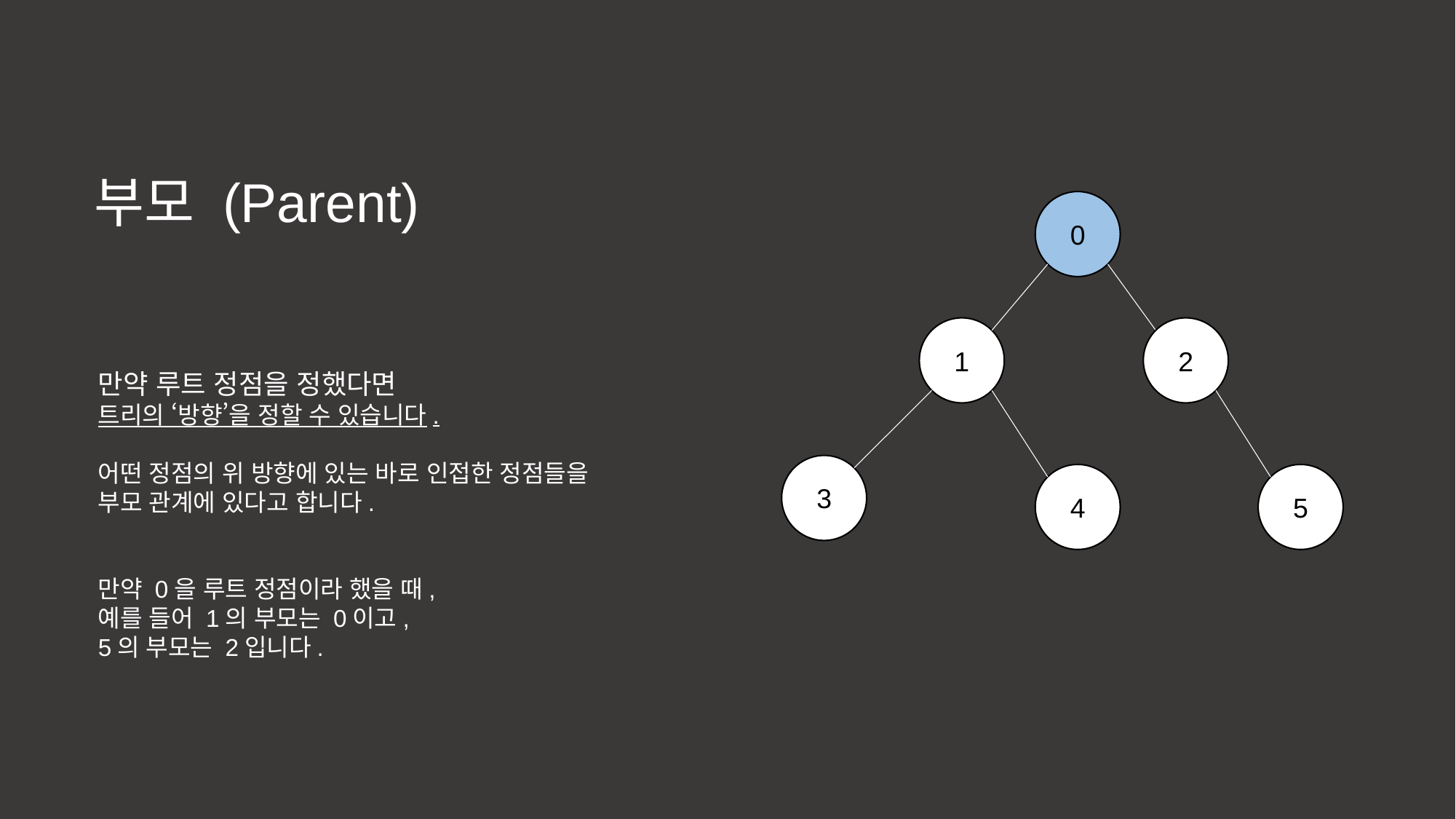

부모 (Parent)
0
1
2
만약 루트 정점을 정했다면
트리의 ‘방향’을 정할 수 있습니다.

어떤 정점의 위 방향에 있는 바로 인접한 정점들을
부모 관계에 있다고 합니다.

만약 0을 루트 정점이라 했을 때,
예를 들어 1의 부모는 0이고,
5의 부모는 2입니다.

3
4
5